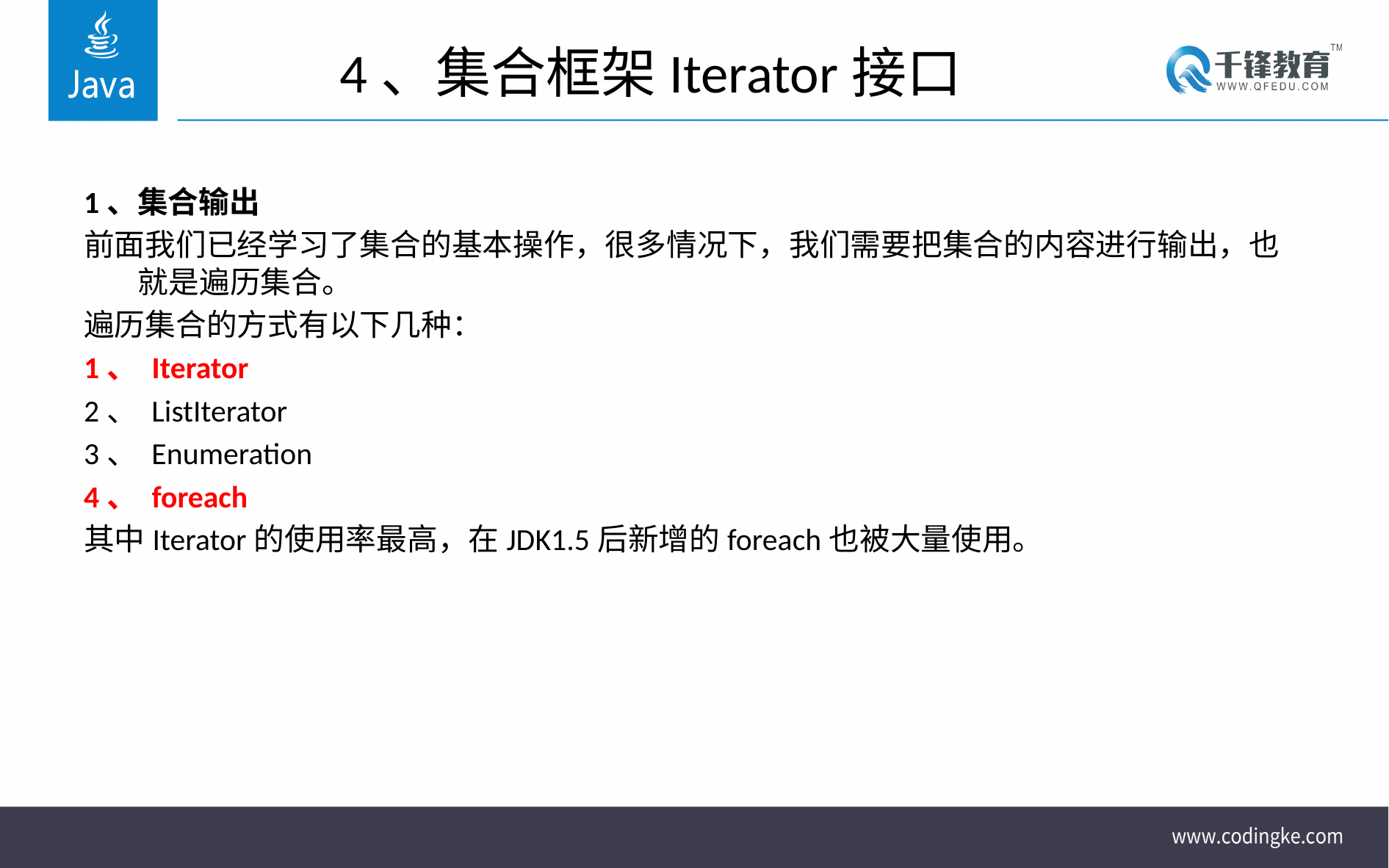

# 4、集合框架Iterator接口
1、集合输出
前面我们已经学习了集合的基本操作，很多情况下，我们需要把集合的内容进行输出，也就是遍历集合。
遍历集合的方式有以下几种：
1、 Iterator
2、 ListIterator
3、 Enumeration
4、 foreach
其中Iterator的使用率最高，在JDK1.5后新增的foreach也被大量使用。